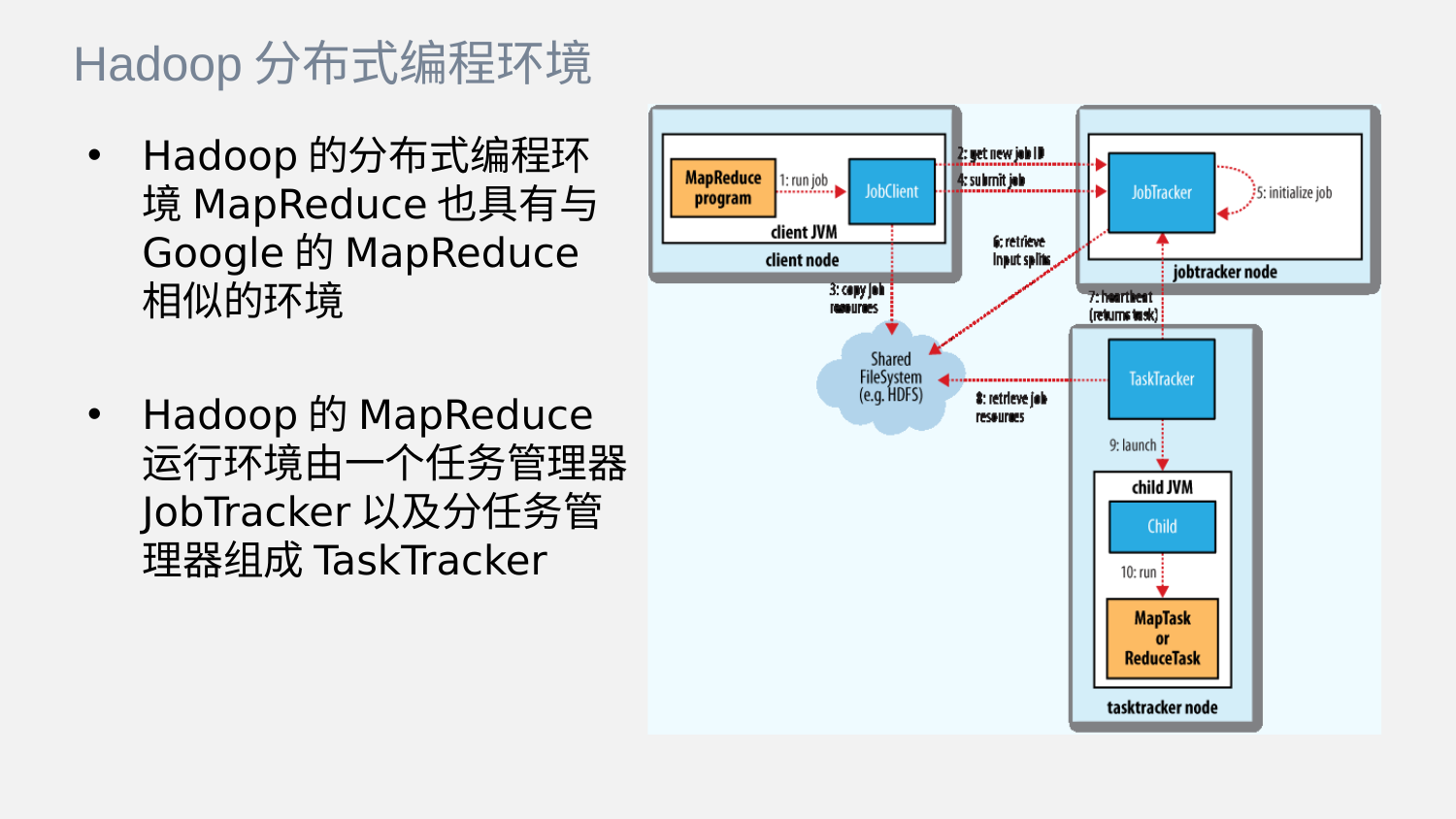

Hadoop分布式编程环境

Hadoop的分布式编程环境MapReduce也具有与Google的MapReduce相似的环境

Hadoop的MapReduce运行环境由一个任务管理器JobTracker以及分任务管理器组成TaskTracker